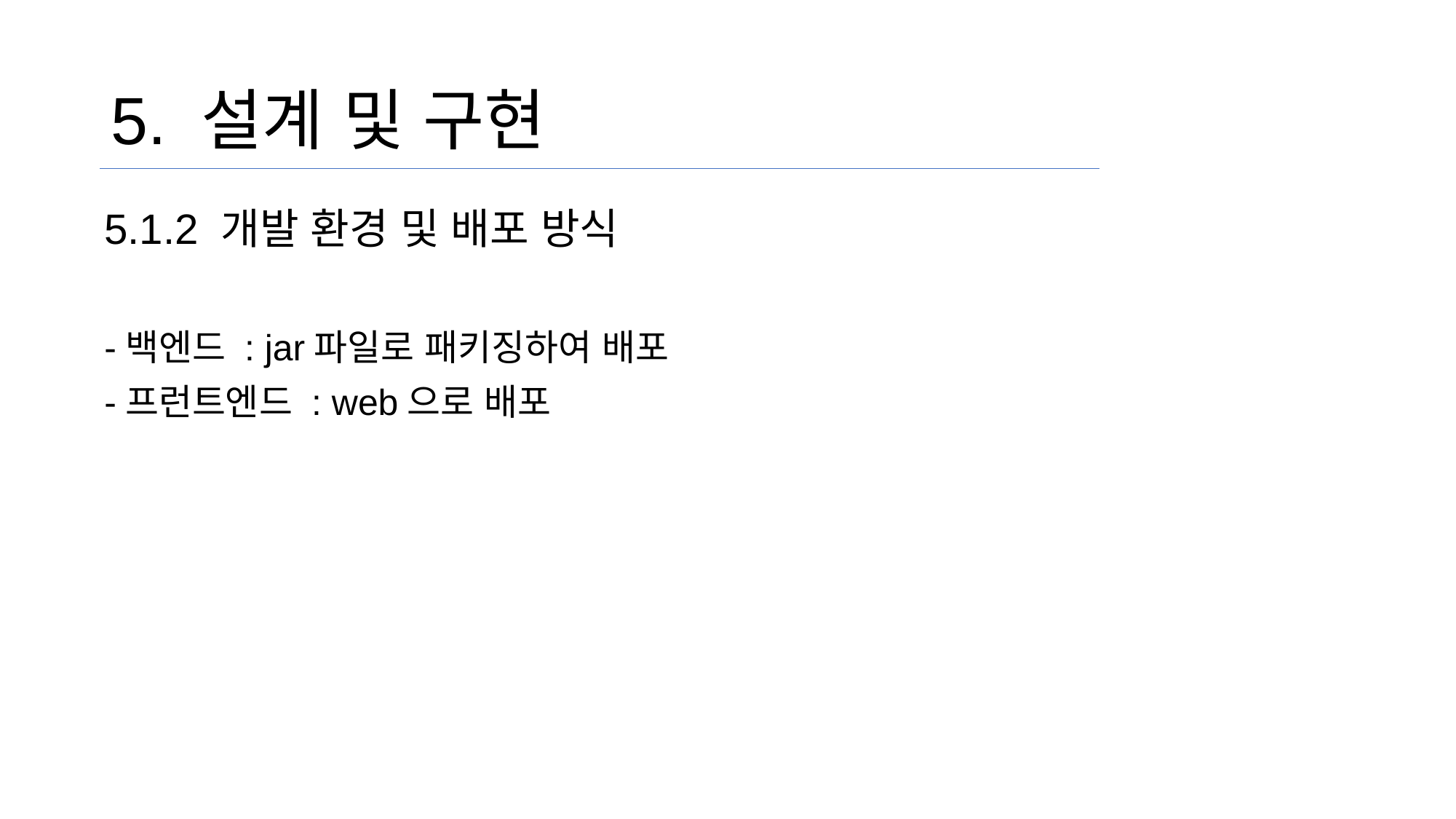

# 5. 설계 및 구현
5.1.2 개발 환경 및 배포 방식

-백엔드 : jar파일로 패키징하여 배포
-프런트엔드 : web으로 배포